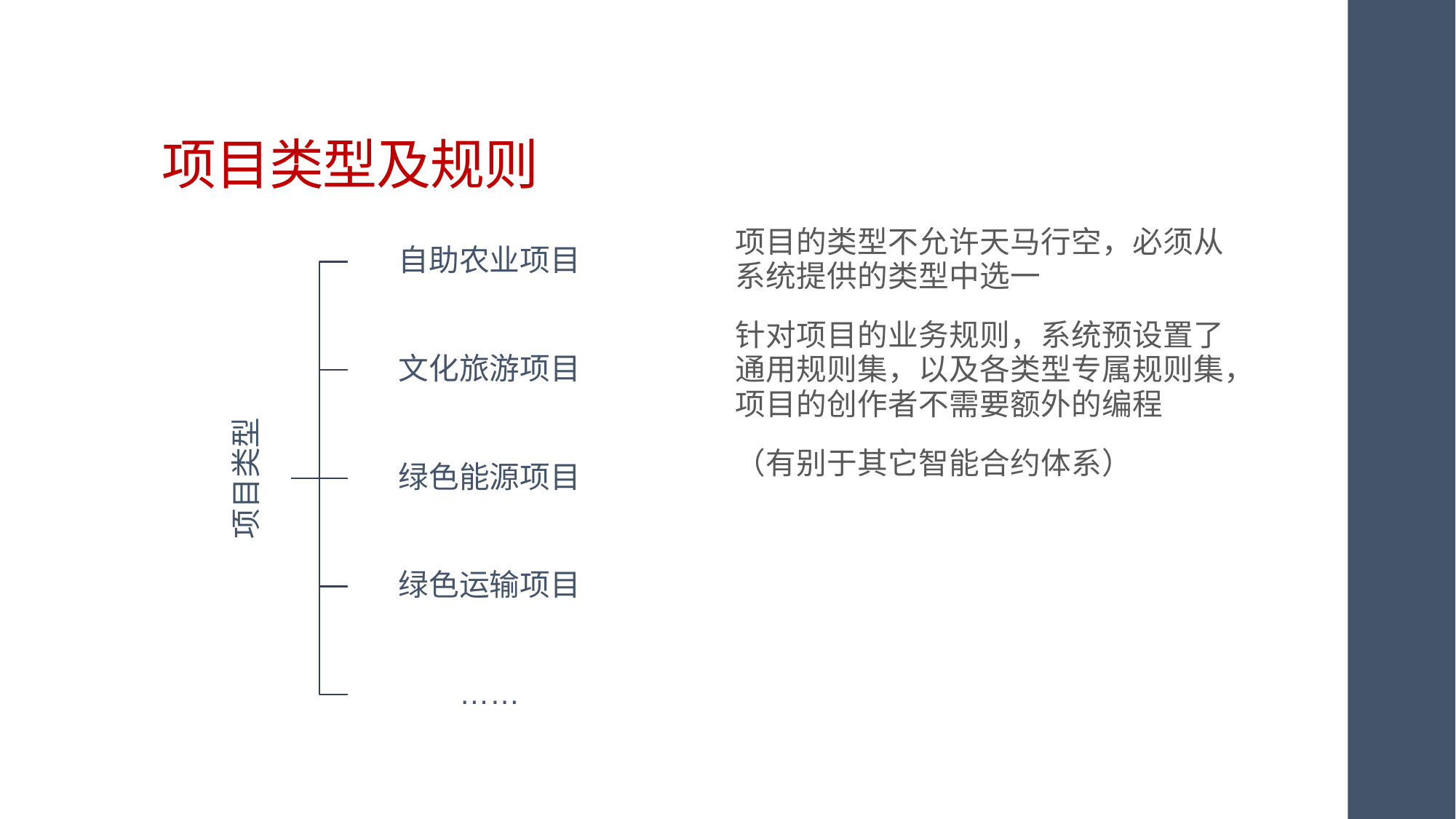

# 项目类型及规则

项目类型
自助农业项目
文化旅游项目
绿色能源项目
绿色运输项目
……
项目的类型不允许天马行空，必须从系统提供的类型中选一
针对项目的业务规则，系统预设置了通用规则集，以及各类型专属规则集，项目的创作者不需要额外的编程
（有别于其它智能合约体系）